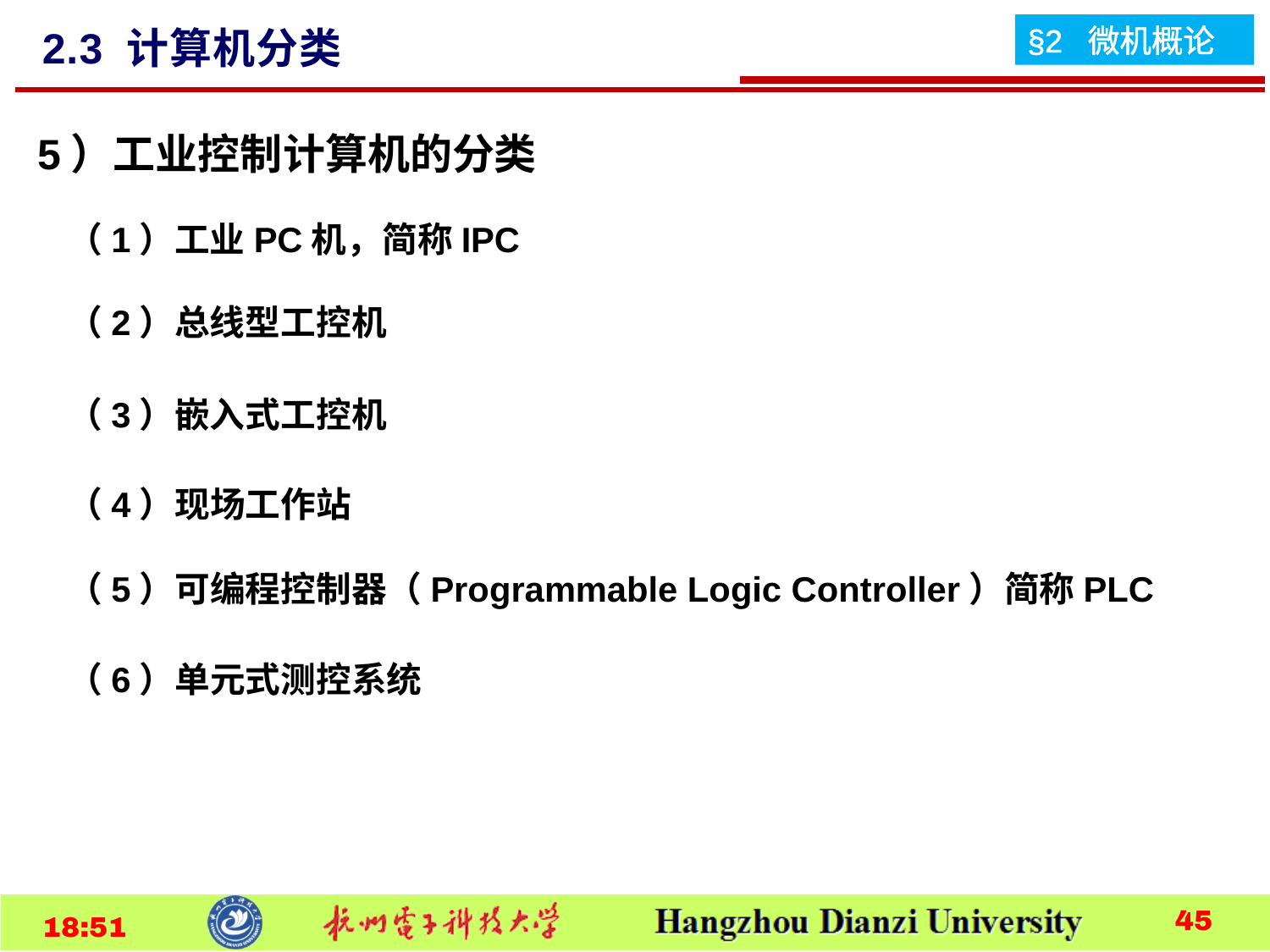

2.3 计算机分类
5）工业控制计算机的分类
（1）工业PC机，简称IPC
（2）总线型工控机
（3）嵌入式工控机
（4）现场工作站
（5）可编程控制器（Programmable Logic Controller）简称PLC
（6）单元式测控系统